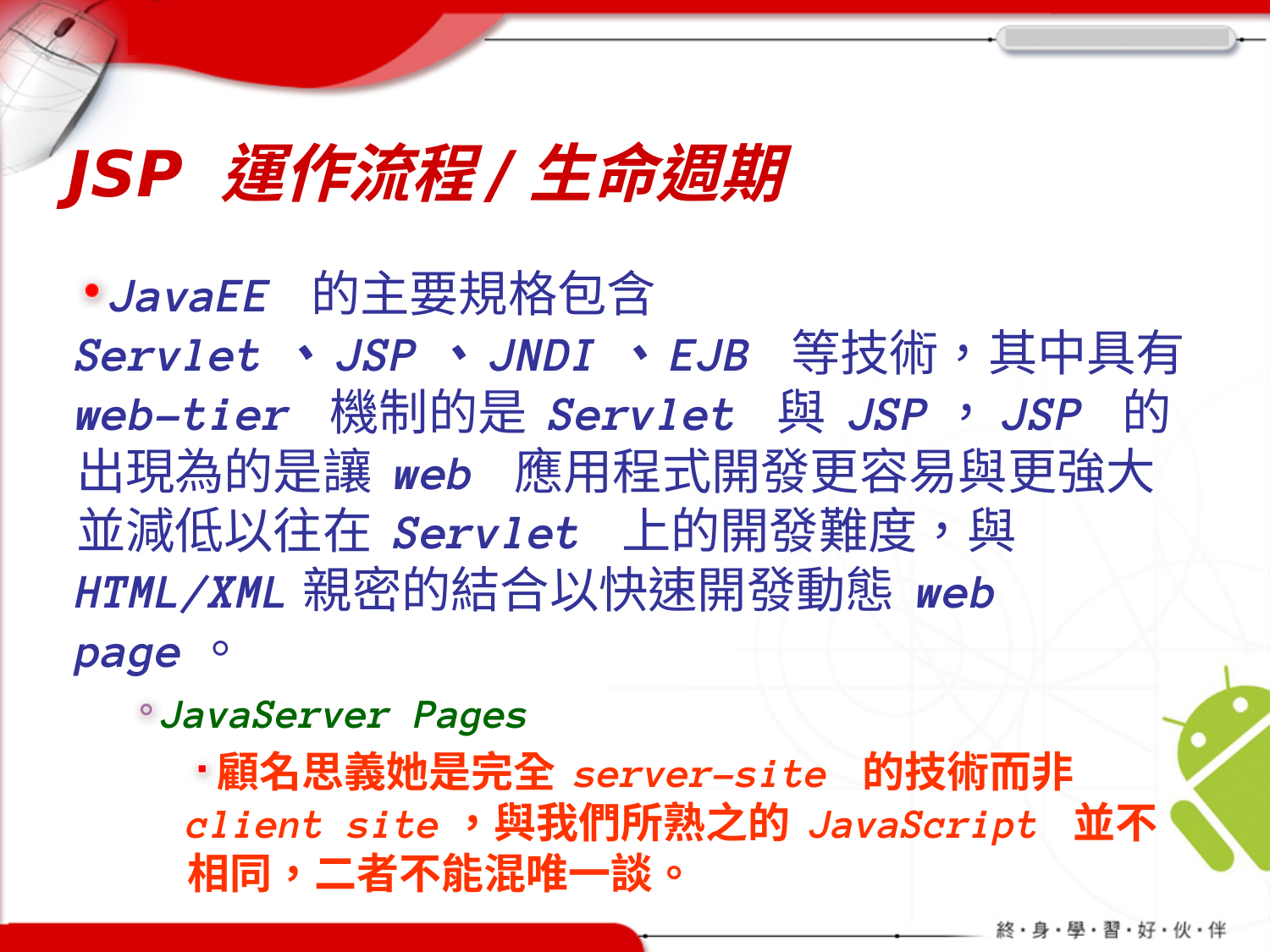

# JSP 運作流程/生命週期
JavaEE 的主要規格包含 Servlet、JSP、JNDI、EJB 等技術，其中具有 web-tier 機制的是 Servlet 與 JSP，JSP 的出現為的是讓 web 應用程式開發更容易與更強大並減低以往在 Servlet 上的開發難度，與 HTML/XML親密的結合以快速開發動態 web page。
JavaServer Pages
顧名思義她是完全 server-site 的技術而非 client site，與我們所熟之的 JavaScript 並不相同，二者不能混唯一談。